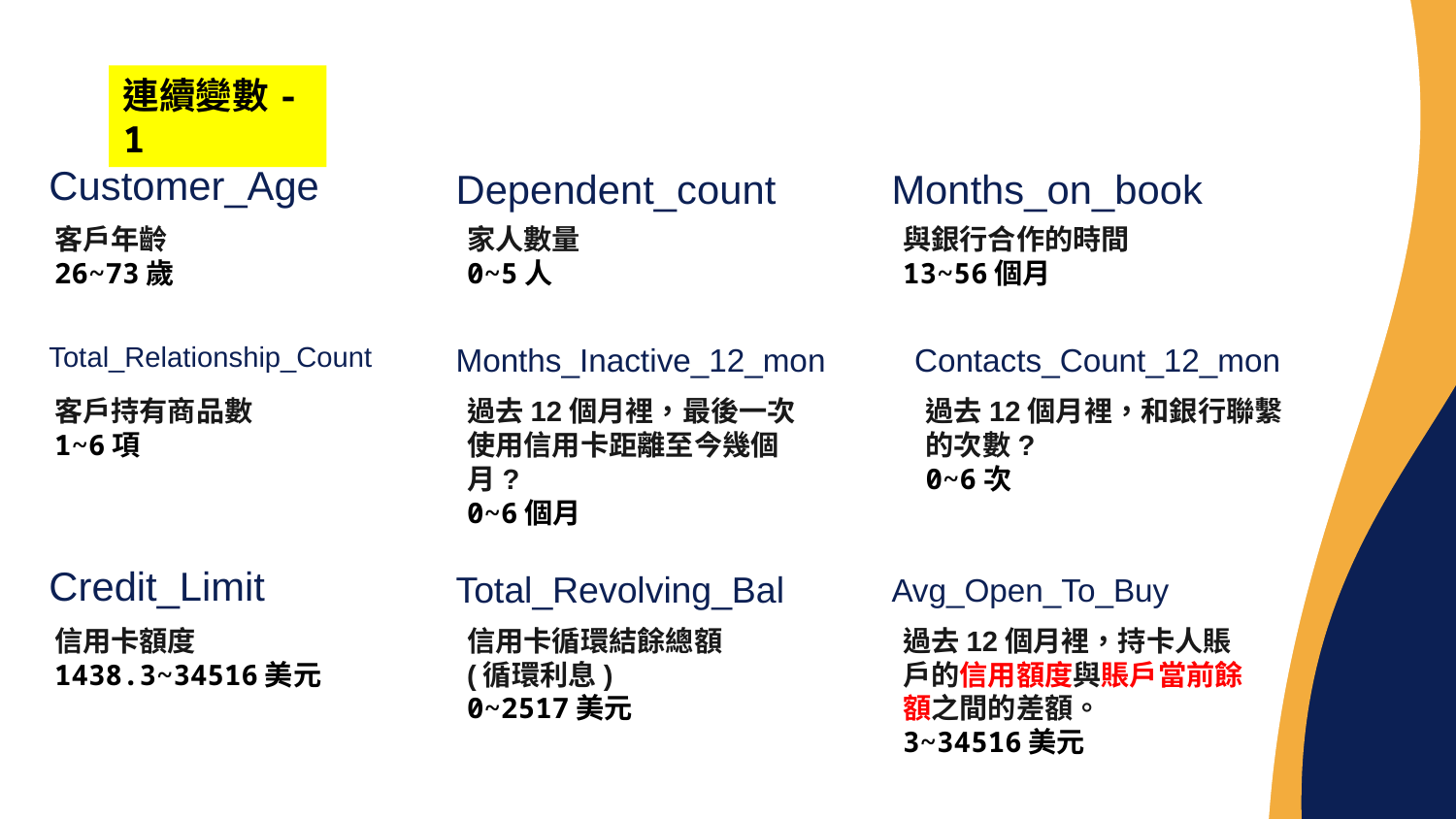

連續變數-1
# Customer_Age
Dependent_count
Months_on_book
客戶年齡
26~73歲
家人數量
0~5人
與銀行合作的時間
13~56個月
Total_Relationship_Count
Months_Inactive_12_mon
Contacts_Count_12_mon
客戶持有商品數
1~6項
過去12個月裡，最後一次使用信用卡距離至今幾個月?
0~6個月
過去12個月裡，和銀行聯繫的次數?
0~6次
Credit_Limit
Total_Revolving_Bal
Avg_Open_To_Buy
信用卡額度
1438.3~34516美元
信用卡循環結餘總額
(循環利息)
0~2517美元
過去12個月裡，持卡人賬戶的信用額度與賬戶當前餘額之間的差額。
3~34516美元